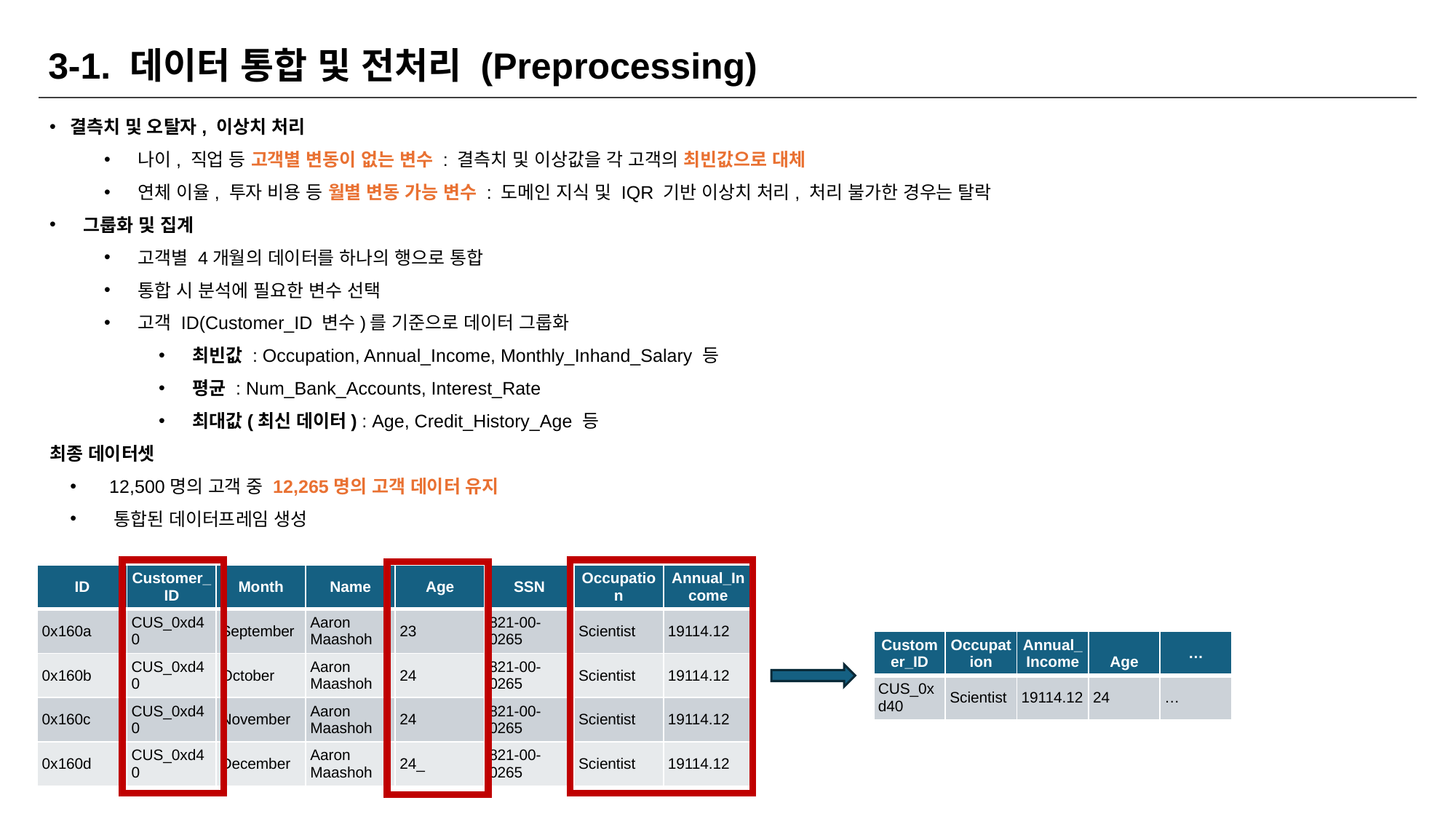

3-1. 데이터 통합 및 전처리 (Preprocessing)
결측치 및 오탈자, 이상치 처리
나이, 직업 등 고객별 변동이 없는 변수 : 결측치 및 이상값을 각 고객의 최빈값으로 대체
연체 이율, 투자 비용 등 월별 변동 가능 변수 : 도메인 지식 및 IQR 기반 이상치 처리, 처리 불가한 경우는 탈락
그룹화 및 집계
고객별 4개월의 데이터를 하나의 행으로 통합
통합 시 분석에 필요한 변수 선택
고객 ID(Customer_ID 변수)를 기준으로 데이터 그룹화
최빈값 : Occupation, Annual_Income, Monthly_Inhand_Salary 등
평균 : Num_Bank_Accounts, Interest_Rate
최대값(최신 데이터) : Age, Credit_History_Age 등
최종 데이터셋
 12,500명의 고객 중 12,265명의 고객 데이터 유지
 통합된 데이터프레임 생성

| ID | Customer\_ID | Month | Name | Age | SSN | Occupation | Annual\_Income |
| --- | --- | --- | --- | --- | --- | --- | --- |
| 0x160a | CUS\_0xd40 | September | Aaron Maashoh | 23 | 821-00-0265 | Scientist | 19114.12 |
| 0x160b | CUS\_0xd40 | October | Aaron Maashoh | 24 | 821-00-0265 | Scientist | 19114.12 |
| 0x160c | CUS\_0xd40 | November | Aaron Maashoh | 24 | 821-00-0265 | Scientist | 19114.12 |
| 0x160d | CUS\_0xd40 | December | Aaron Maashoh | 24\_ | 821-00-0265 | Scientist | 19114.12 |
| Customer\_ID | Occupation | Annual\_Income | Age | … |
| --- | --- | --- | --- | --- |
| CUS\_0xd40 | Scientist | 19114.12 | 24 | … |